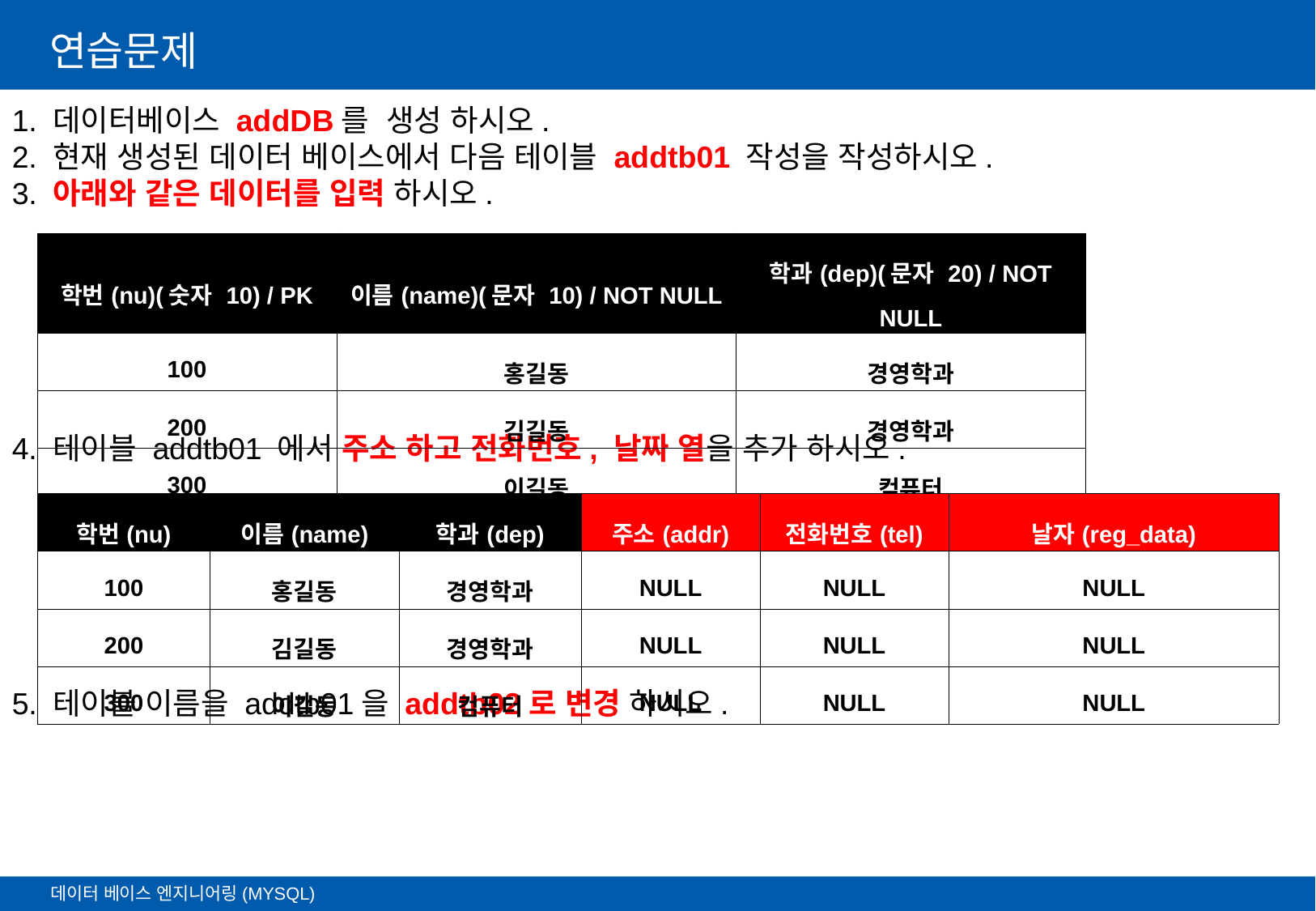

# 연습문제
1. 데이터베이스 addDB를  생성 하시오.
2. 현재 생성된 데이터 베이스에서 다음 테이블 addtb01 작성을 작성하시오.
3. 아래와 같은 데이터를 입력 하시오.

4. 테이블 addtb01 에서 주소 하고 전화번호, 날짜 열을 추가 하시오.

5. 테이블 이름을 addtb01을 addtb02로 변경 하시오.

| 학번(nu)(숫자 10) / PK | 이름(name)(문자 10) / NOT NULL | 학과(dep)(문자 20) / NOT NULL |
| --- | --- | --- |
| 100 | 홍길동 | 경영학과 |
| 200 | 김길동 | 경영학과 |
| 300 | 이길동 | 컴퓨터 |
| 학번(nu) | 이름(name) | 학과(dep) | 주소(addr) | 전화번호(tel) | 날자(reg\_data) |
| --- | --- | --- | --- | --- | --- |
| 100 | 홍길동 | 경영학과 | NULL | NULL | NULL |
| 200 | 김길동 | 경영학과 | NULL | NULL | NULL |
| 300 | 이길동 | 컴퓨터 | NULL | NULL | NULL |